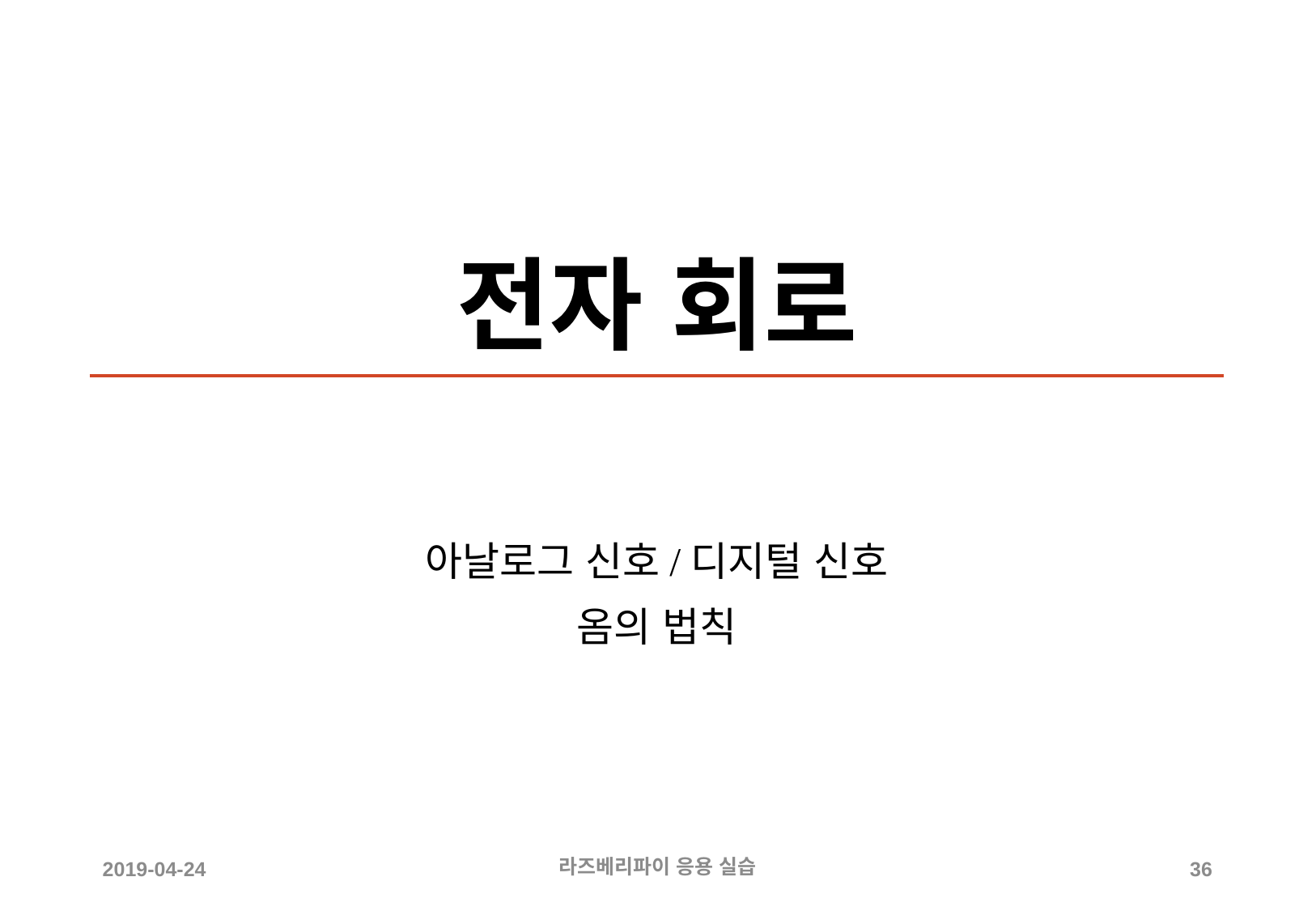

# 전자 회로
아날로그 신호/디지털 신호
옴의 법칙
2019-04-24
라즈베리파이 응용 실습
36